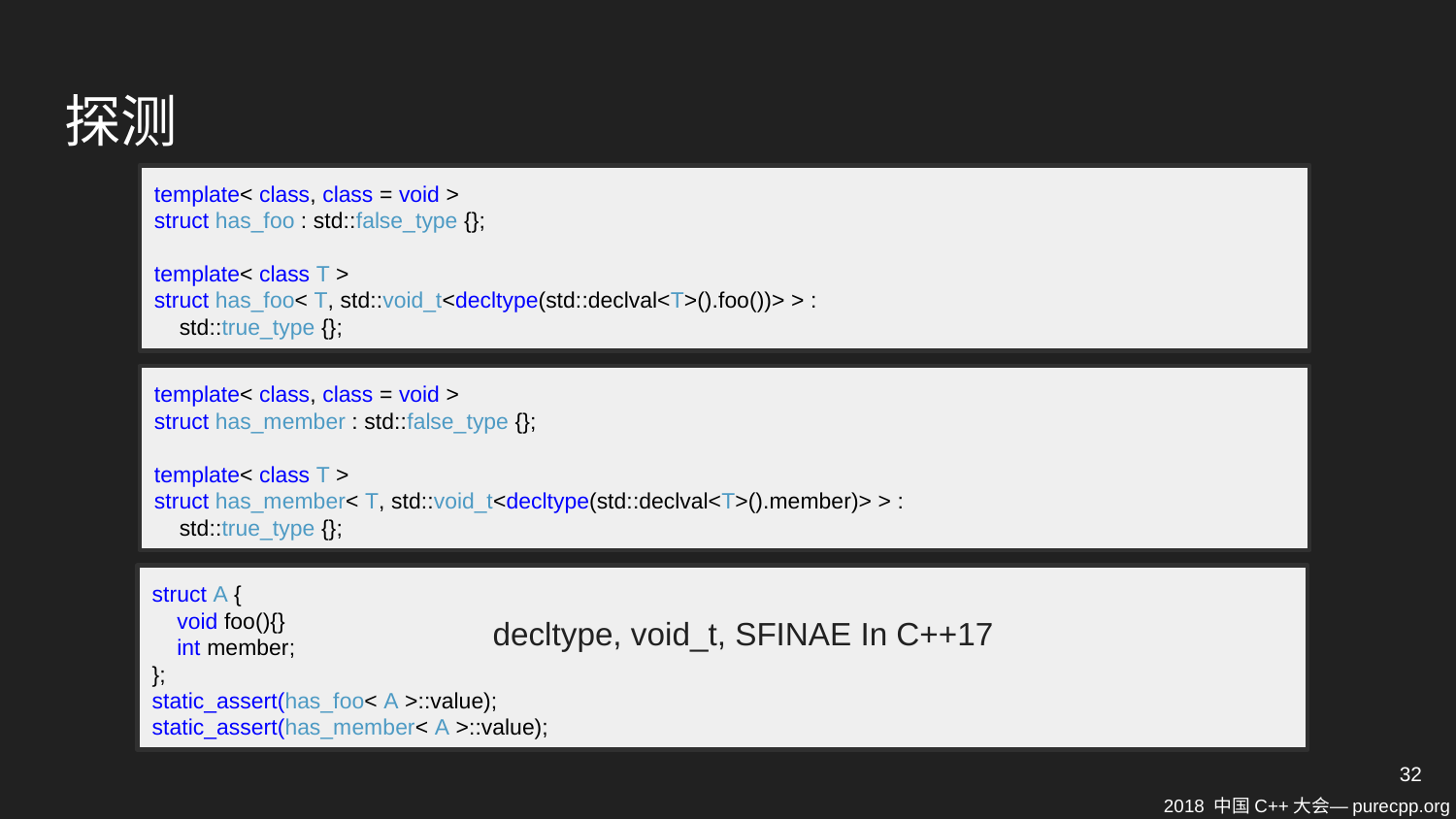

# 探测
template< class, class = void >
struct has_foo : std::false_type {};

template< class T >
struct has_foo< T, std::void_t<decltype(std::declval<T>().foo())> > :
    std::true_type {};

template< class, class = void >
struct has_member : std::false_type {};

template< class T >
struct has_member< T, std::void_t<decltype(std::declval<T>().member)> > :
    std::true_type {};
struct A {
    void foo(){}
    int member;
};
static_assert(has_foo< A >::value);
static_assert(has_member< A >::value);
decltype, void_t, SFINAE In C++17
32